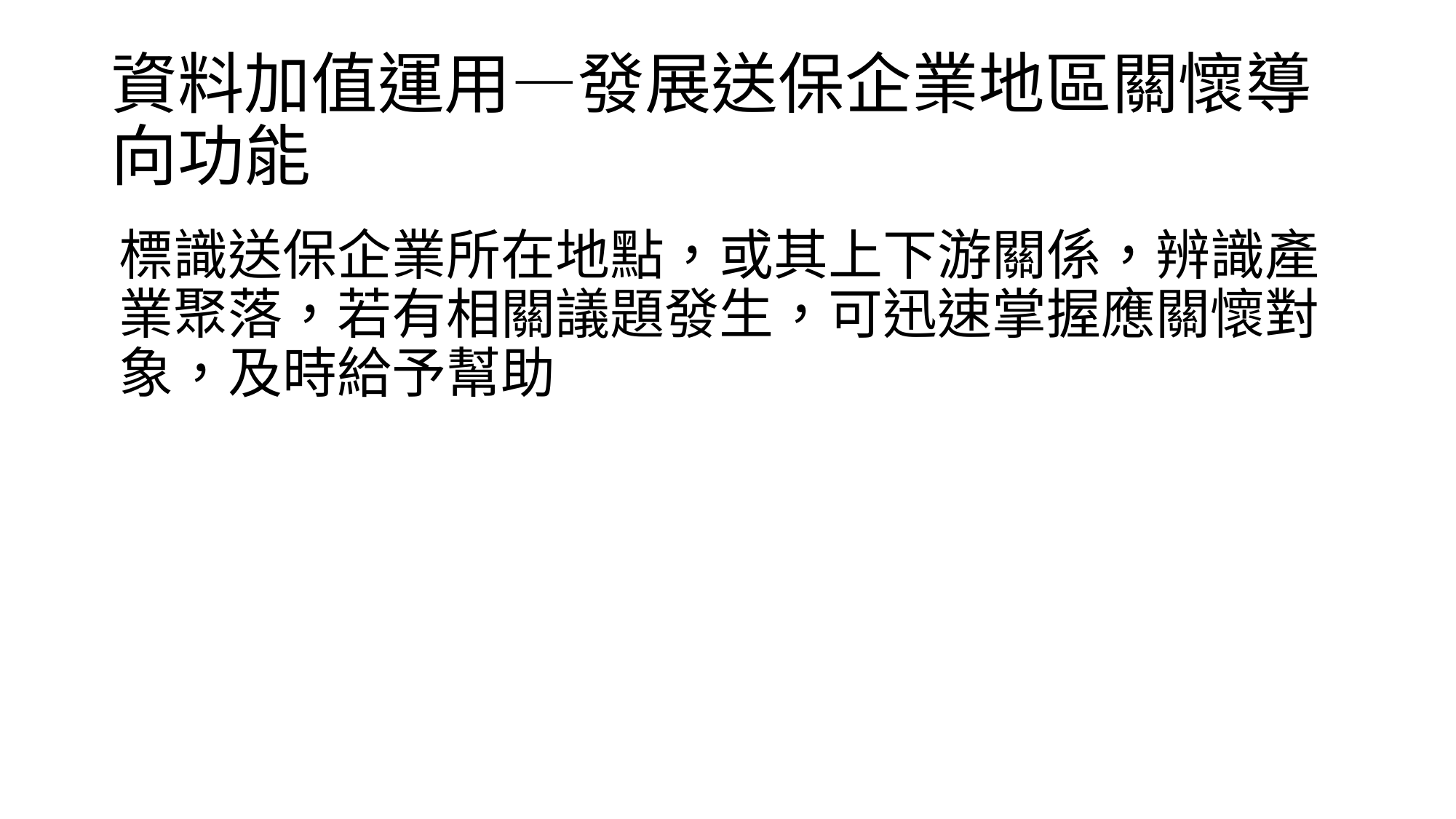

# 資料加值運用—發展送保企業地區關懷導向功能
標識送保企業所在地點，或其上下游關係，辨識產業聚落，若有相關議題發生，可迅速掌握應關懷對象，及時給予幫助